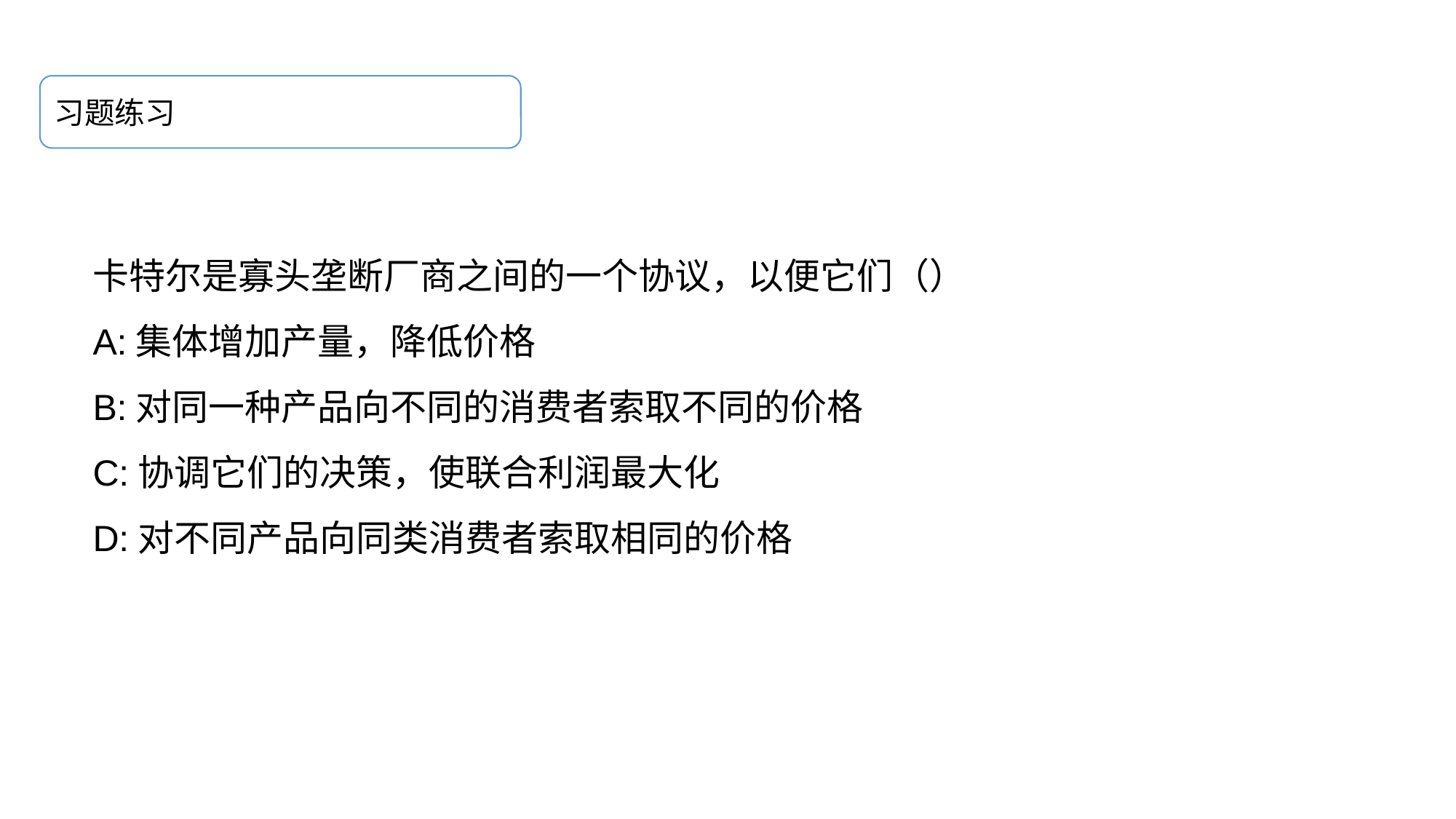

习题练习
卡特尔是寡头垄断厂商之间的一个协议，以便它们（）
A:集体增加产量，降低价格
B:对同一种产品向不同的消费者索取不同的价格
C:协调它们的决策，使联合利润最大化
D:对不同产品向同类消费者索取相同的价格